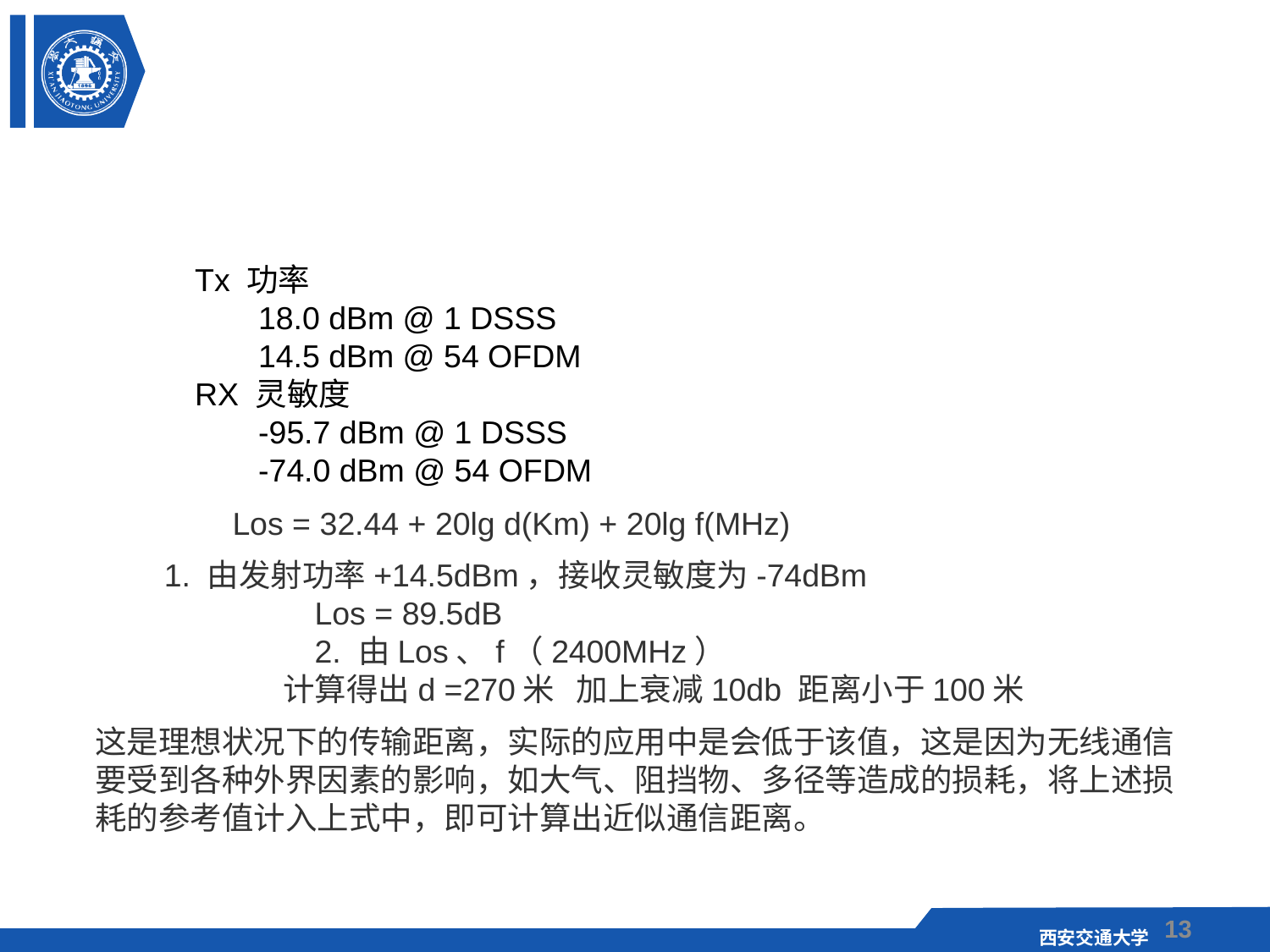

#
Tx 功率
18.0 dBm @ 1 DSSS
14.5 dBm @ 54 OFDM
RX 灵敏度
-95.7 dBm @ 1 DSSS
-74.0 dBm @ 54 OFDM
     Los = 32.44 + 20lg d(Km) + 20lg f(MHz)
  1. 由发射功率+14.5dBm，接收灵敏度为-74dBm
                   Los = 89.5dB
                   2. 由Los、f（2400MHz）
                   计算得出d =270米   加上衰减10db 距离小于100米
这是理想状况下的传输距离，实际的应用中是会低于该值，这是因为无线通信要受到各种外界因素的影响，如大气、阻挡物、多径等造成的损耗，将上述损耗的参考值计入上式中，即可计算出近似通信距离。

13